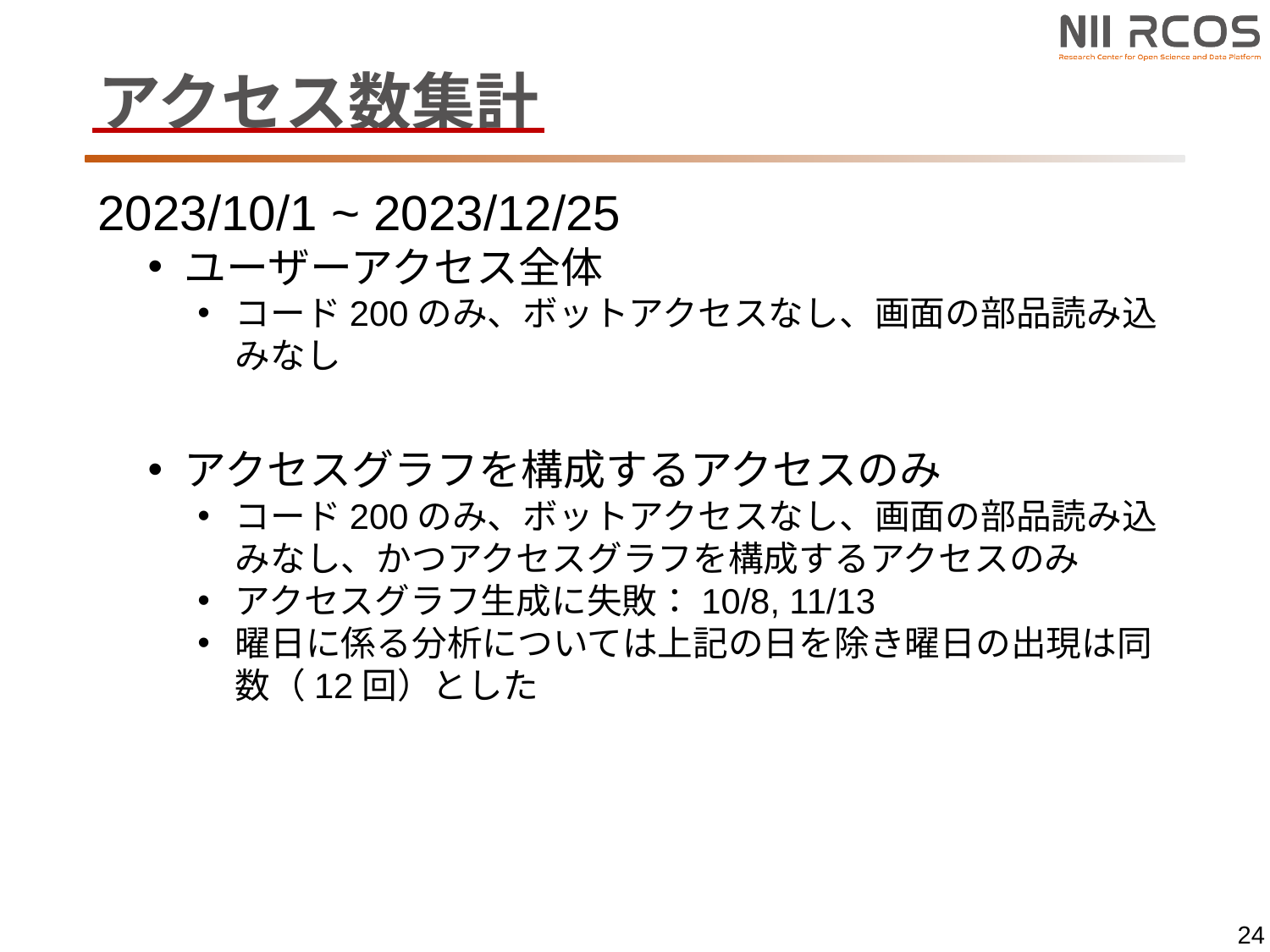

# アクセス数集計
2023/10/1 ~ 2023/12/25
ユーザーアクセス全体
コード200のみ、ボットアクセスなし、画面の部品読み込みなし

アクセスグラフを構成するアクセスのみ
コード200のみ、ボットアクセスなし、画面の部品読み込みなし、かつアクセスグラフを構成するアクセスのみ
アクセスグラフ生成に失敗：10/8, 11/13
曜日に係る分析については上記の日を除き曜日の出現は同数（12回）とした

24